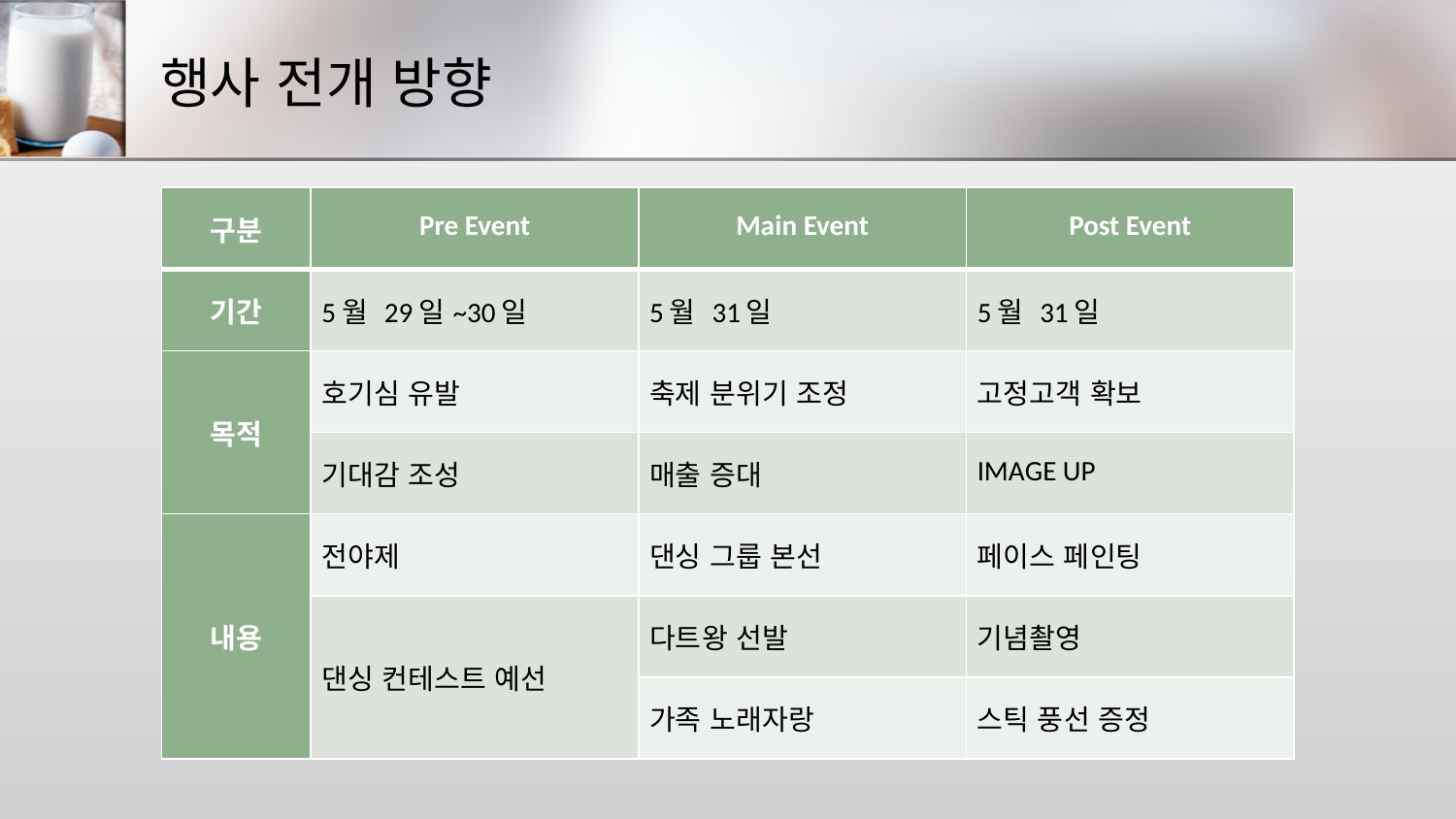

# 행사 전개 방향
| 구분 | Pre Event | Main Event | Post Event |
| --- | --- | --- | --- |
| 기간 | 5월 29일~30일 | 5월 31일 | 5월 31일 |
| 목적 | 호기심 유발 | 축제 분위기 조정 | 고정고객 확보 |
|  | 기대감 조성 | 매출 증대 | IMAGE UP |
| 내용 | 전야제 | 댄싱 그룹 본선 | 페이스 페인팅 |
|  | 댄싱 컨테스트 예선 | 다트왕 선발 | 기념촬영 |
|  |  | 가족 노래자랑 | 스틱 풍선 증정 |